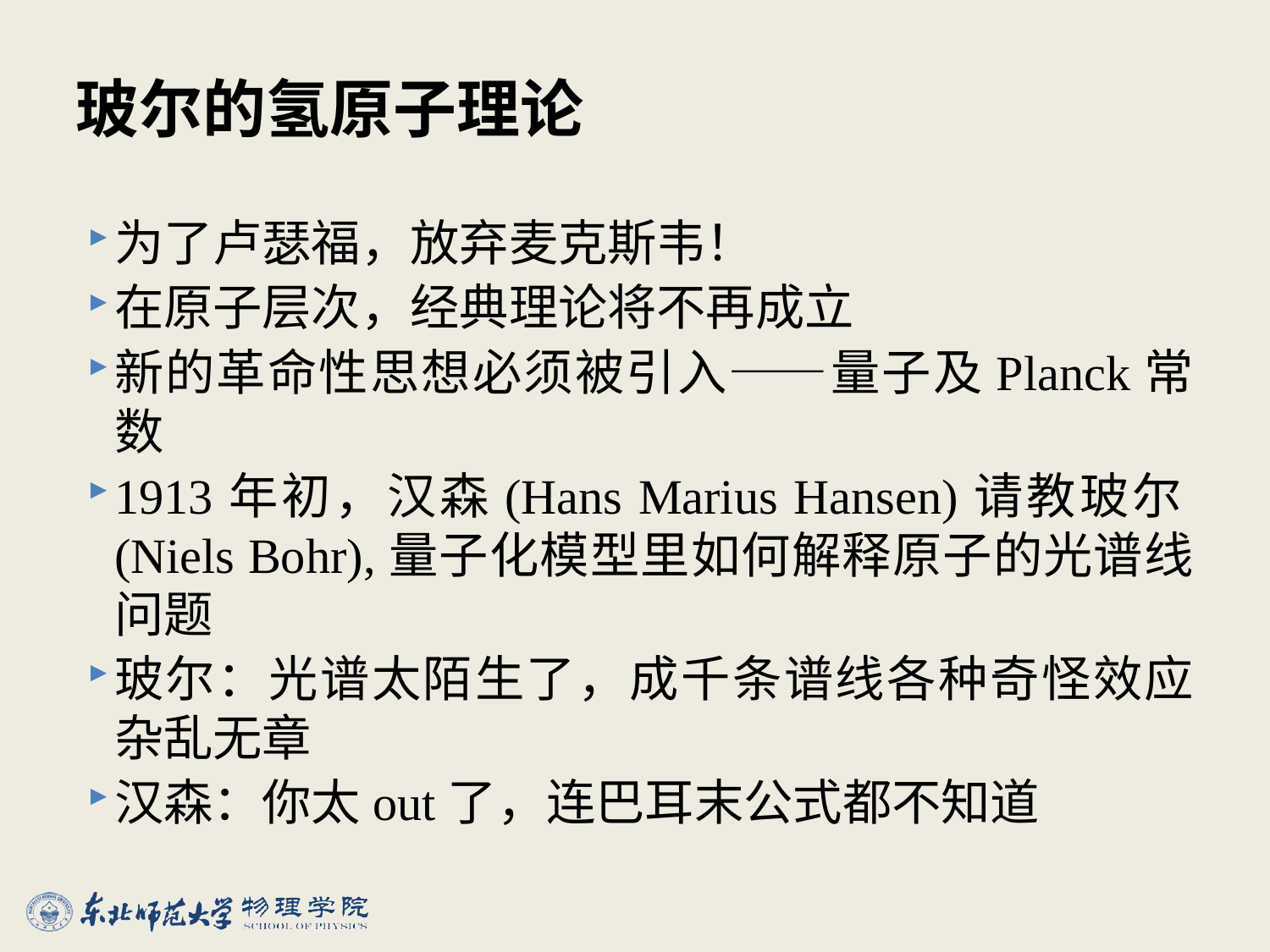

# 玻尔的氢原子理论
为了卢瑟福，放弃麦克斯韦！
在原子层次，经典理论将不再成立
新的革命性思想必须被引入——量子及Planck常数
1913年初，汉森(Hans Marius Hansen)请教玻尔(Niels Bohr),量子化模型里如何解释原子的光谱线问题
玻尔：光谱太陌生了，成千条谱线各种奇怪效应杂乱无章
汉森：你太out了，连巴耳末公式都不知道